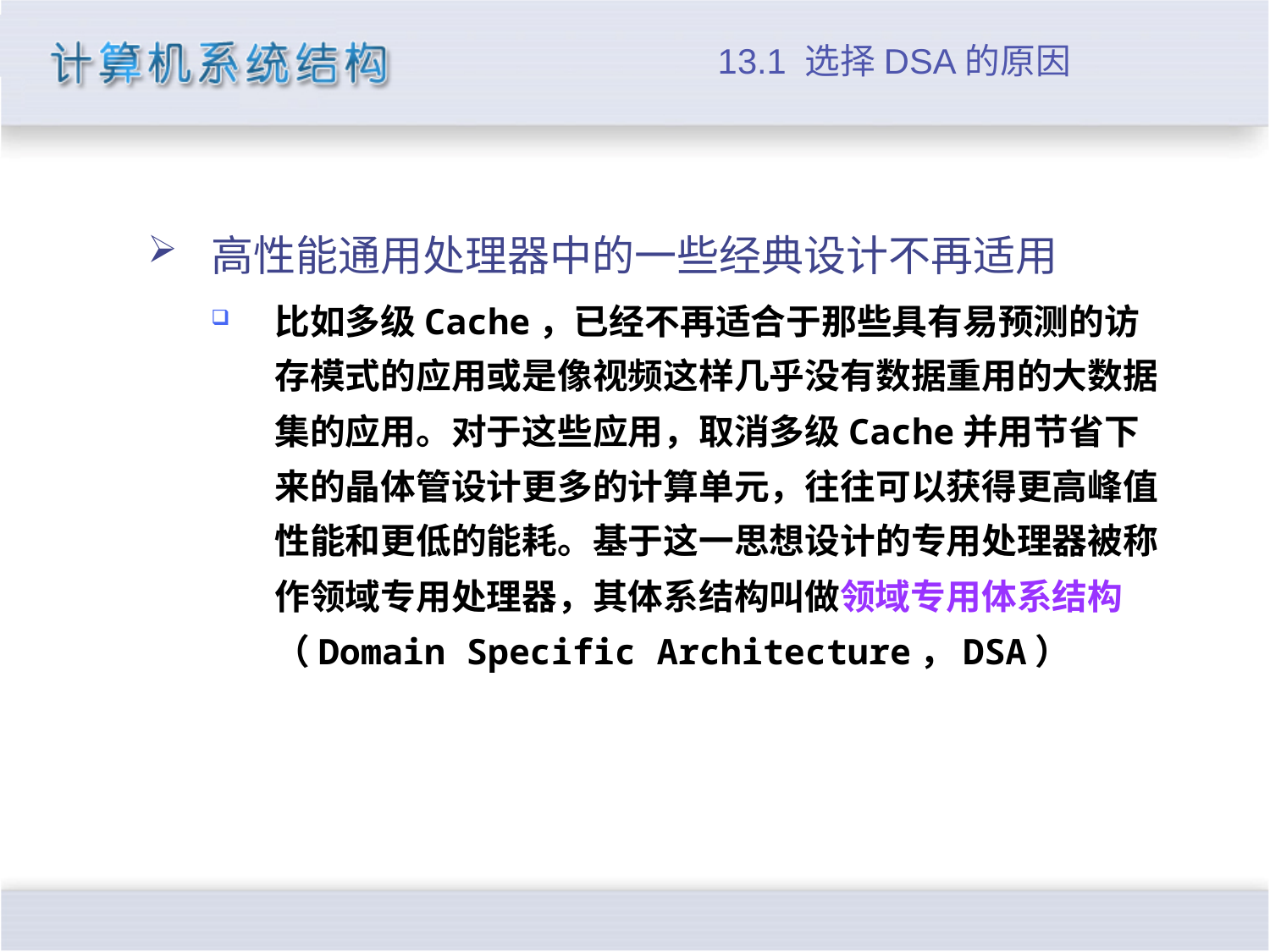

# 13.1 选择DSA的原因
高性能通用处理器中的一些经典设计不再适用
比如多级Cache，已经不再适合于那些具有易预测的访存模式的应用或是像视频这样几乎没有数据重用的大数据集的应用。对于这些应用，取消多级Cache并用节省下来的晶体管设计更多的计算单元，往往可以获得更高峰值性能和更低的能耗。基于这一思想设计的专用处理器被称作领域专用处理器，其体系结构叫做领域专用体系结构（Domain Specific Architecture，DSA）